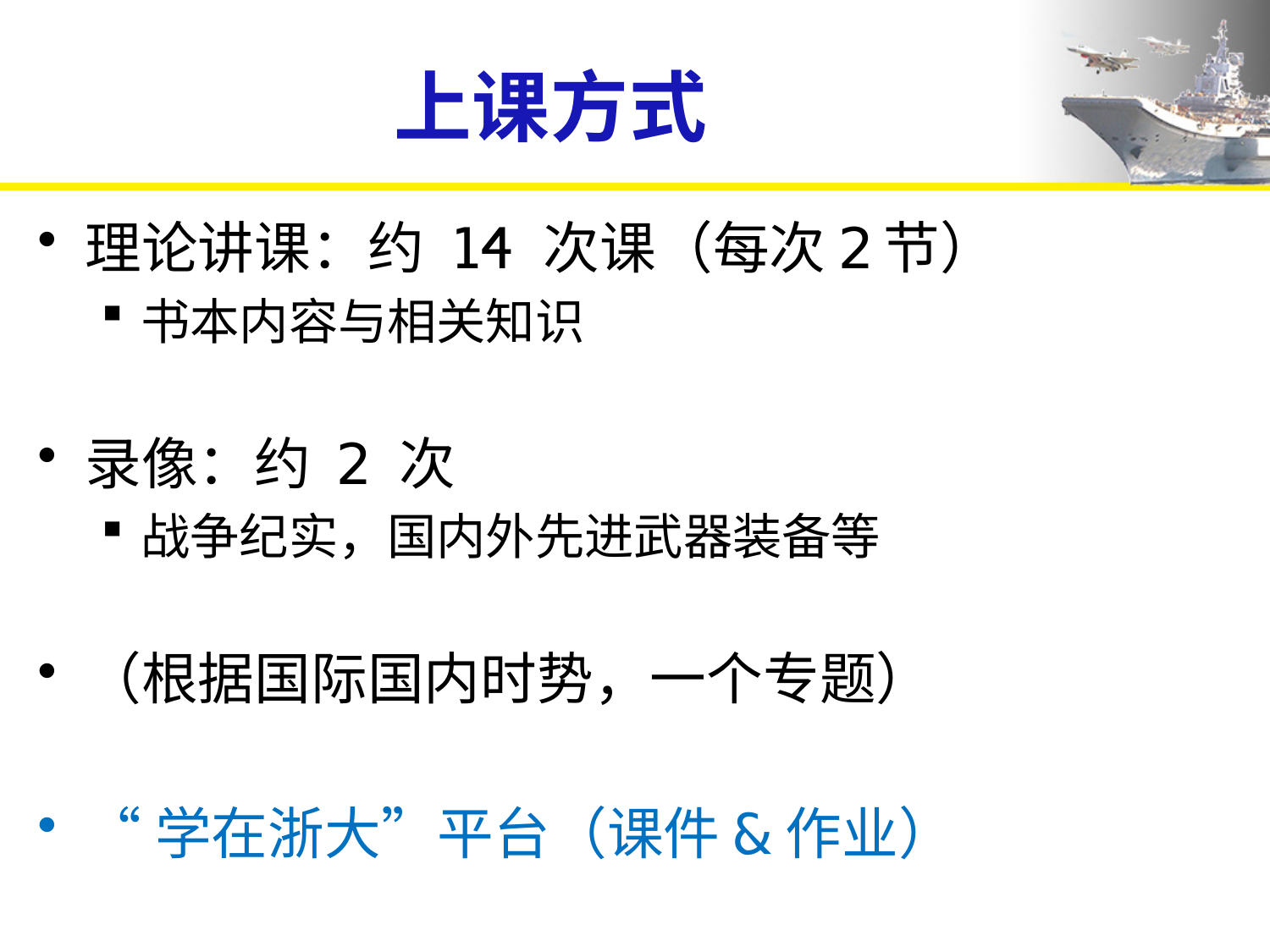

# 上课方式
理论讲课：约 14 次课（每次2节）
书本内容与相关知识

录像：约 2 次
战争纪实，国内外先进武器装备等

（根据国际国内时势，一个专题）

“学在浙大”平台（课件&作业）